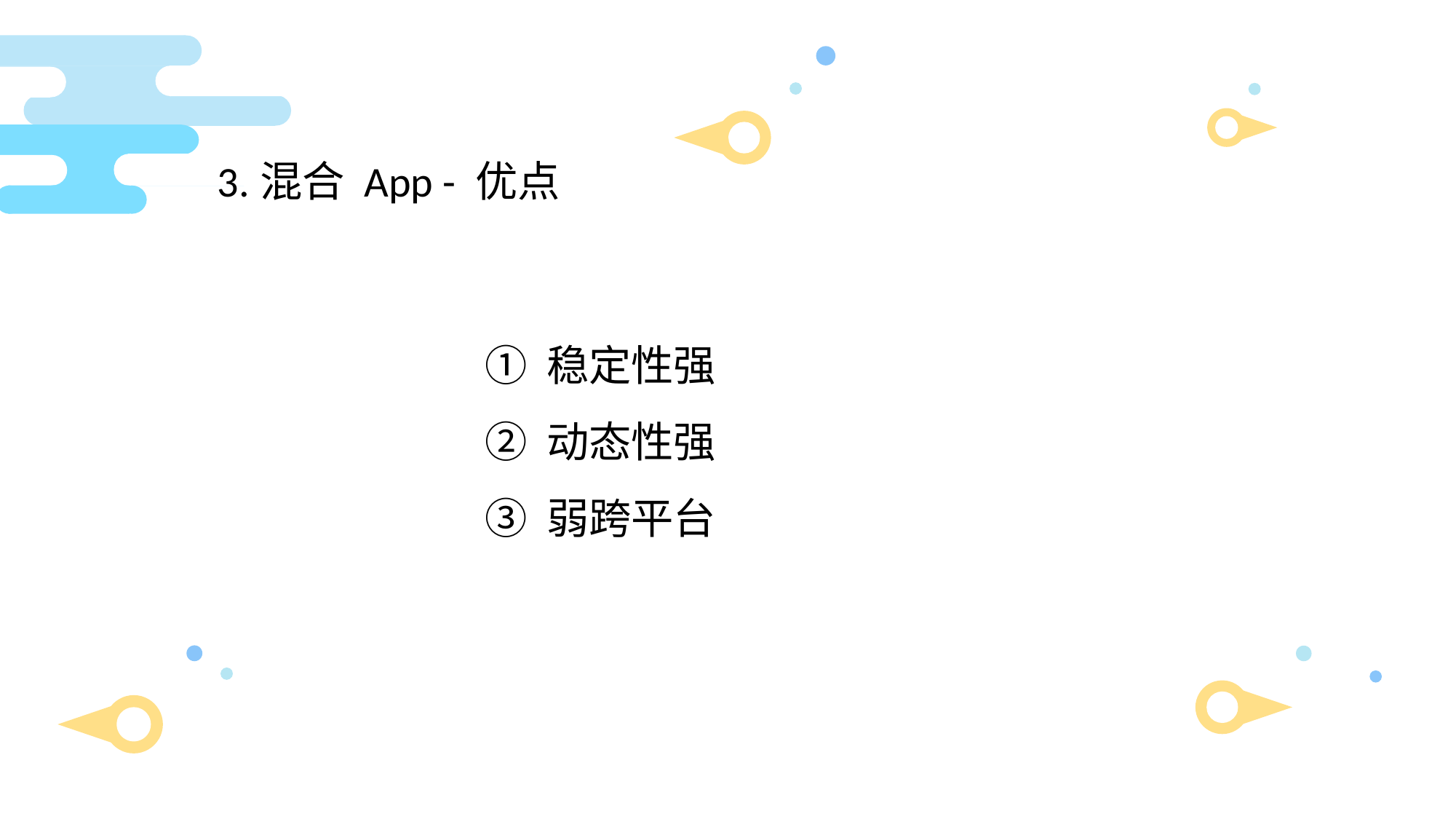

3.混合 App - 优点

稳定性强
动态性强
弱跨平台